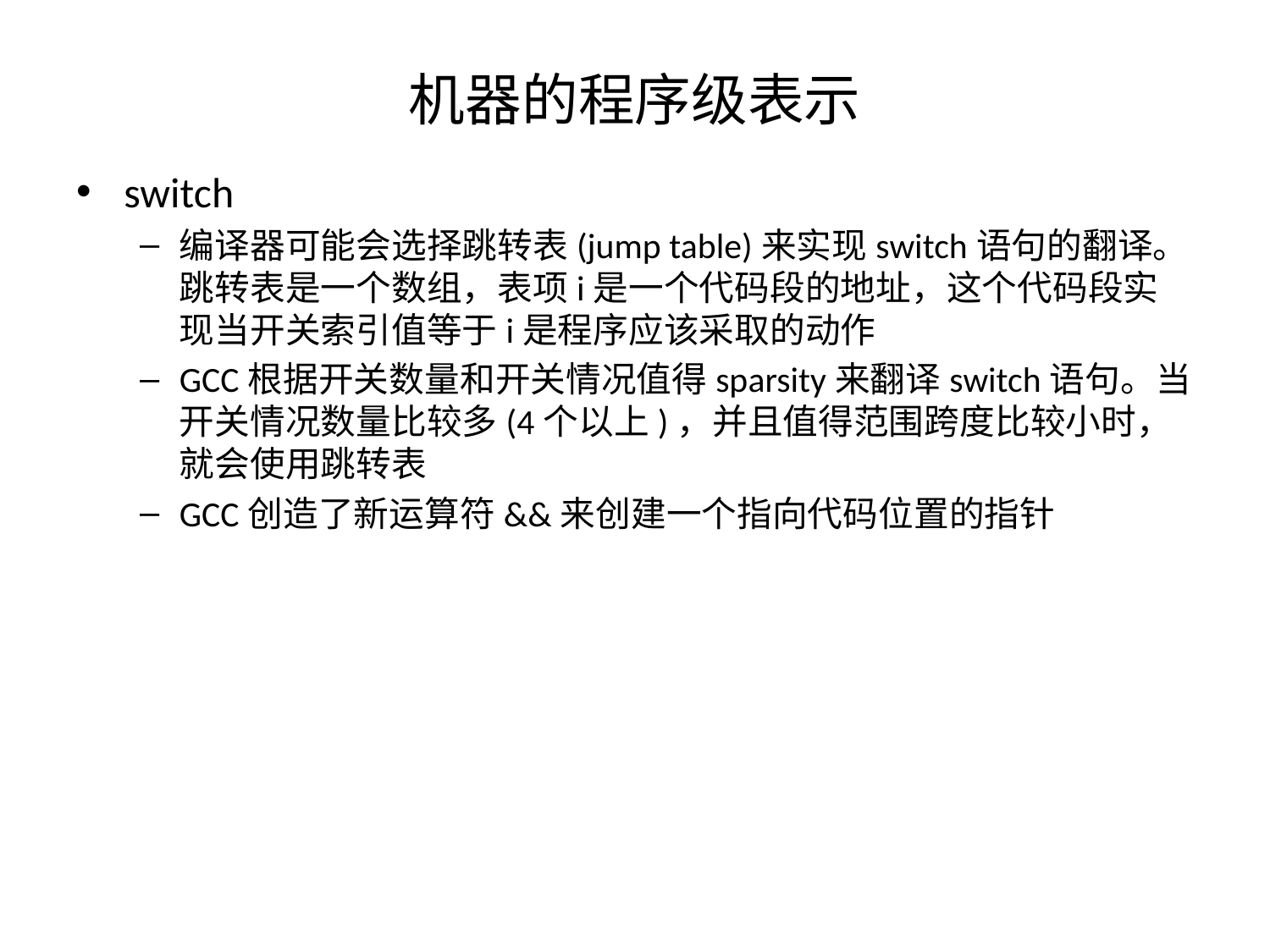

# 机器的程序级表示
switch
编译器可能会选择跳转表(jump table)来实现switch语句的翻译。跳转表是一个数组，表项i是一个代码段的地址，这个代码段实现当开关索引值等于i是程序应该采取的动作
GCC根据开关数量和开关情况值得sparsity来翻译switch语句。当开关情况数量比较多(4个以上)，并且值得范围跨度比较小时，就会使用跳转表
GCC创造了新运算符&&来创建一个指向代码位置的指针